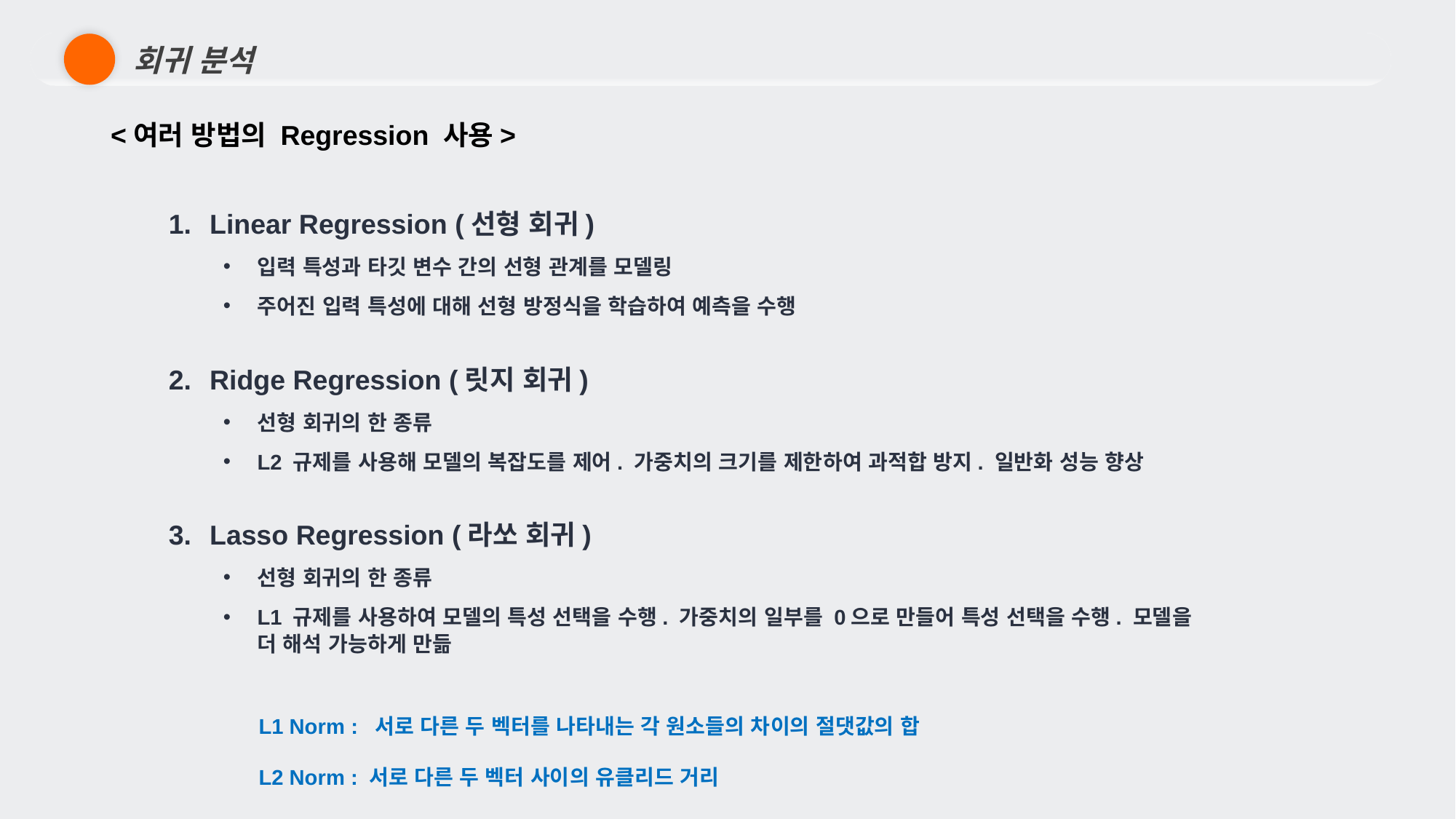

회귀 분석

<여러 방법의 Regression 사용>
Linear Regression (선형 회귀)
입력 특성과 타깃 변수 간의 선형 관계를 모델링
주어진 입력 특성에 대해 선형 방정식을 학습하여 예측을 수행

Ridge Regression (릿지 회귀)
선형 회귀의 한 종류
L2 규제를 사용해 모델의 복잡도를 제어. 가중치의 크기를 제한하여 과적합 방지. 일반화 성능 향상

Lasso Regression (라쏘 회귀)
선형 회귀의 한 종류
L1 규제를 사용하여 모델의 특성 선택을 수행. 가중치의 일부를 0으로 만들어 특성 선택을 수행. 모델을 더 해석 가능하게 만듦
L1 Norm :  서로 다른 두 벡터를 나타내는 각 원소들의 차이의 절댓값의 합

L2 Norm : 서로 다른 두 벡터 사이의 유클리드 거리